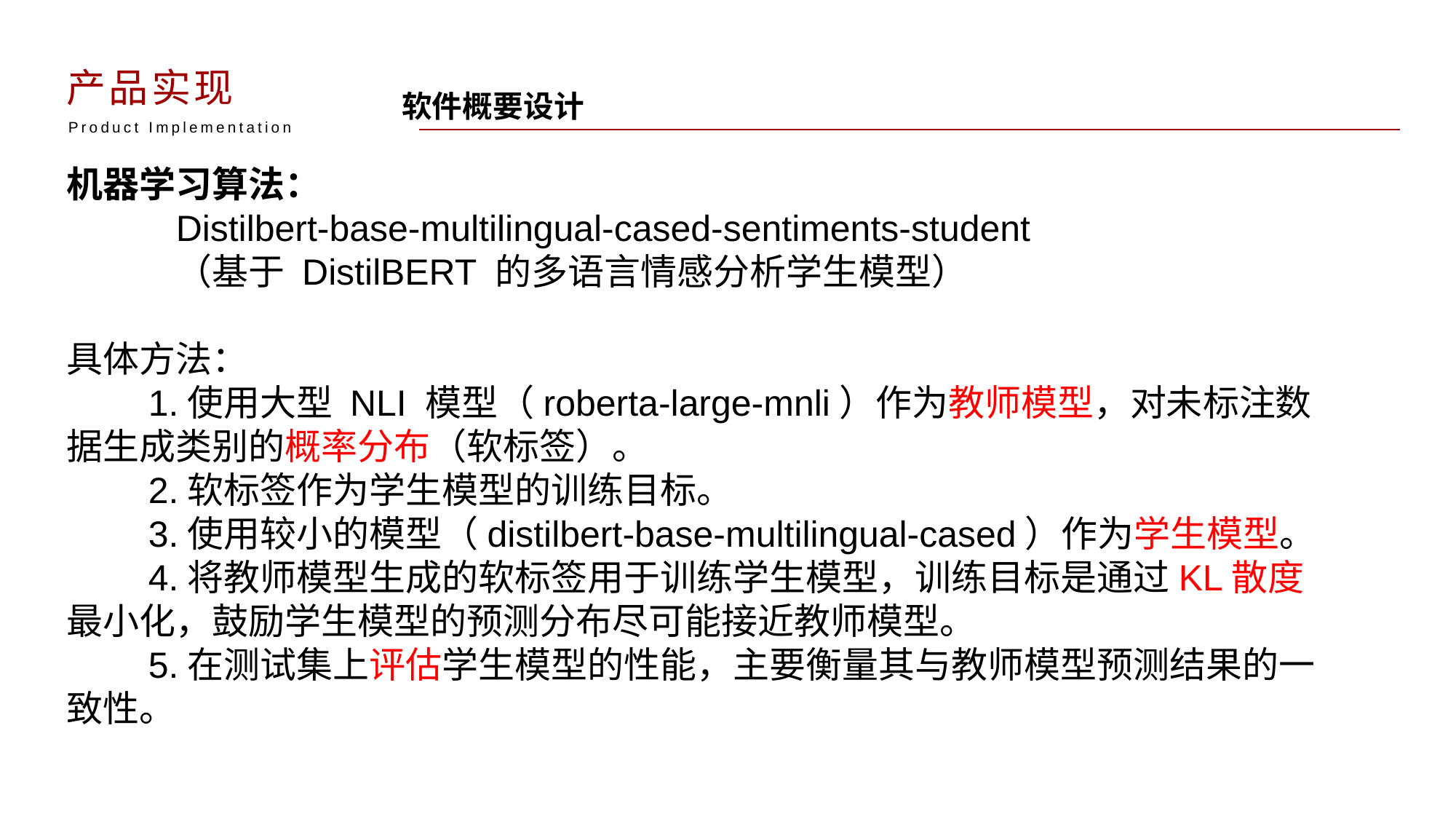

产品实现
软件概要设计
Product Implementation
机器学习算法：
	Distilbert-base-multilingual-cased-sentiments-student
	（基于 DistilBERT 的多语言情感分析学生模型）

具体方法：
        1.使用大型 NLI 模型（roberta-large-mnli）作为教师模型，对未标注数据生成类别的概率分布（软标签）。
        2.软标签作为学生模型的训练目标。
        3.使用较小的模型（distilbert-base-multilingual-cased）作为学生模型。
        4.将教师模型生成的软标签用于训练学生模型，训练目标是通过KL散度最小化，鼓励学生模型的预测分布尽可能接近教师模型。
        5.在测试集上评估学生模型的性能，主要衡量其与教师模型预测结果的一致性。